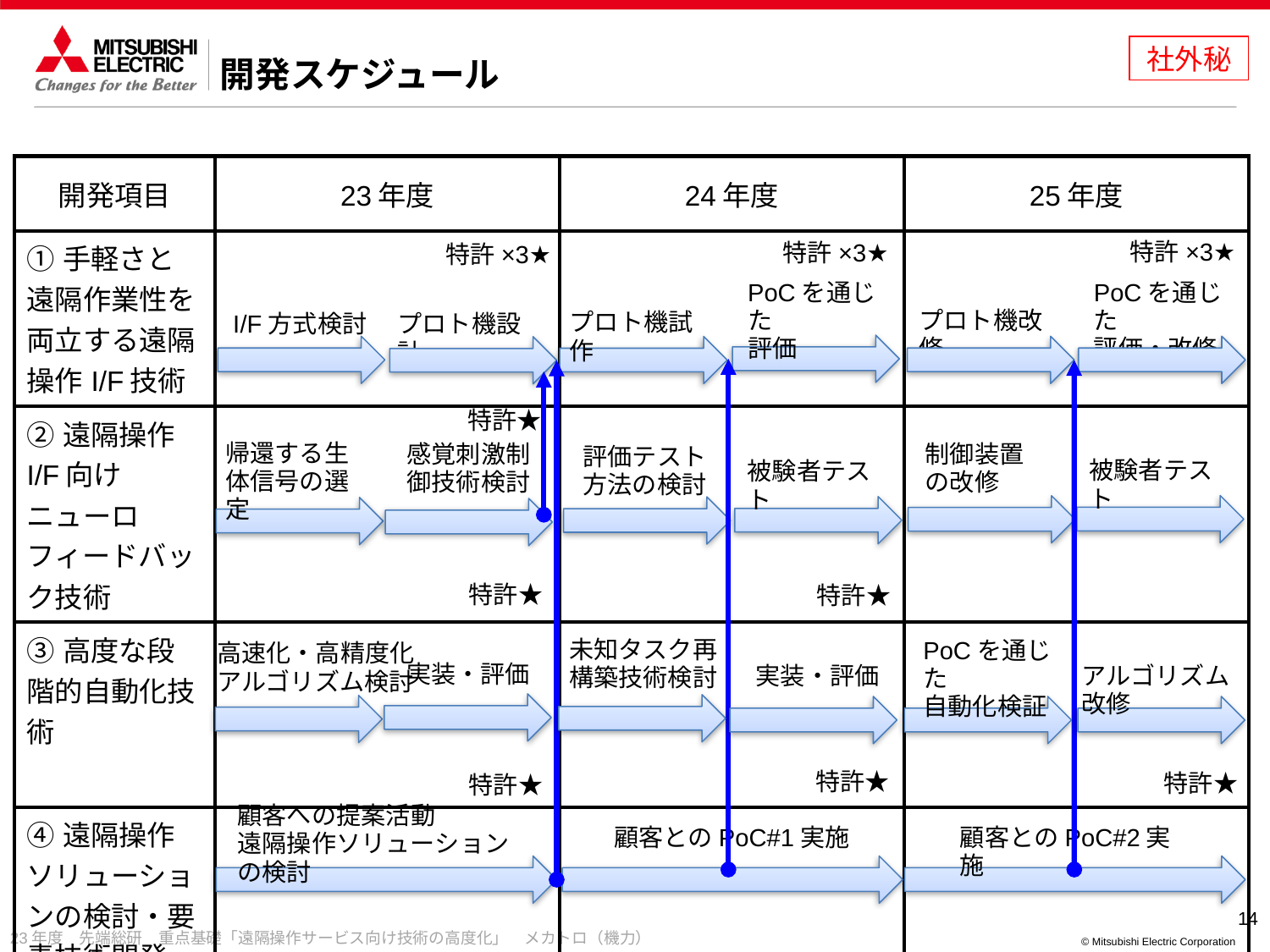

社外秘
# 開発スケジュール
| 開発項目 | 23年度 | 24年度 | 25年度 |
| --- | --- | --- | --- |
| ①手軽さと遠隔作業性を両立する遠隔操作I/F技術 |  |  |  |
| ②遠隔操作I/F向けニューロフィードバック技術 |  |  |  |
| ③高度な段階的自動化技術 |  |  |  |
| ④遠隔操作ソリューションの検討・要素技術開発 |  |  |  |
特許×3★
特許×3★
特許×3★
PoCを通じた
評価
PoCを通じた
評価・改修
プロト機改修
プロト機試作
I/F方式検討
プロト機設計

特許★
帰還する生体信号の選定
感覚刺激制御技術検討
制御装置
の改修
評価テスト
方法の検討
被験者テスト
被験者テスト

特許★
特許★
未知タスク再構築技術検討
PoCを通じた
自動化検証
高速化・高精度化
アルゴリズム検討
実装・評価
アルゴリズム改修
実装・評価

特許★
特許★
特許★
顧客への提案活動
遠隔操作ソリューションの検討
顧客とのPoC#1実施
顧客とのPoC#2実施